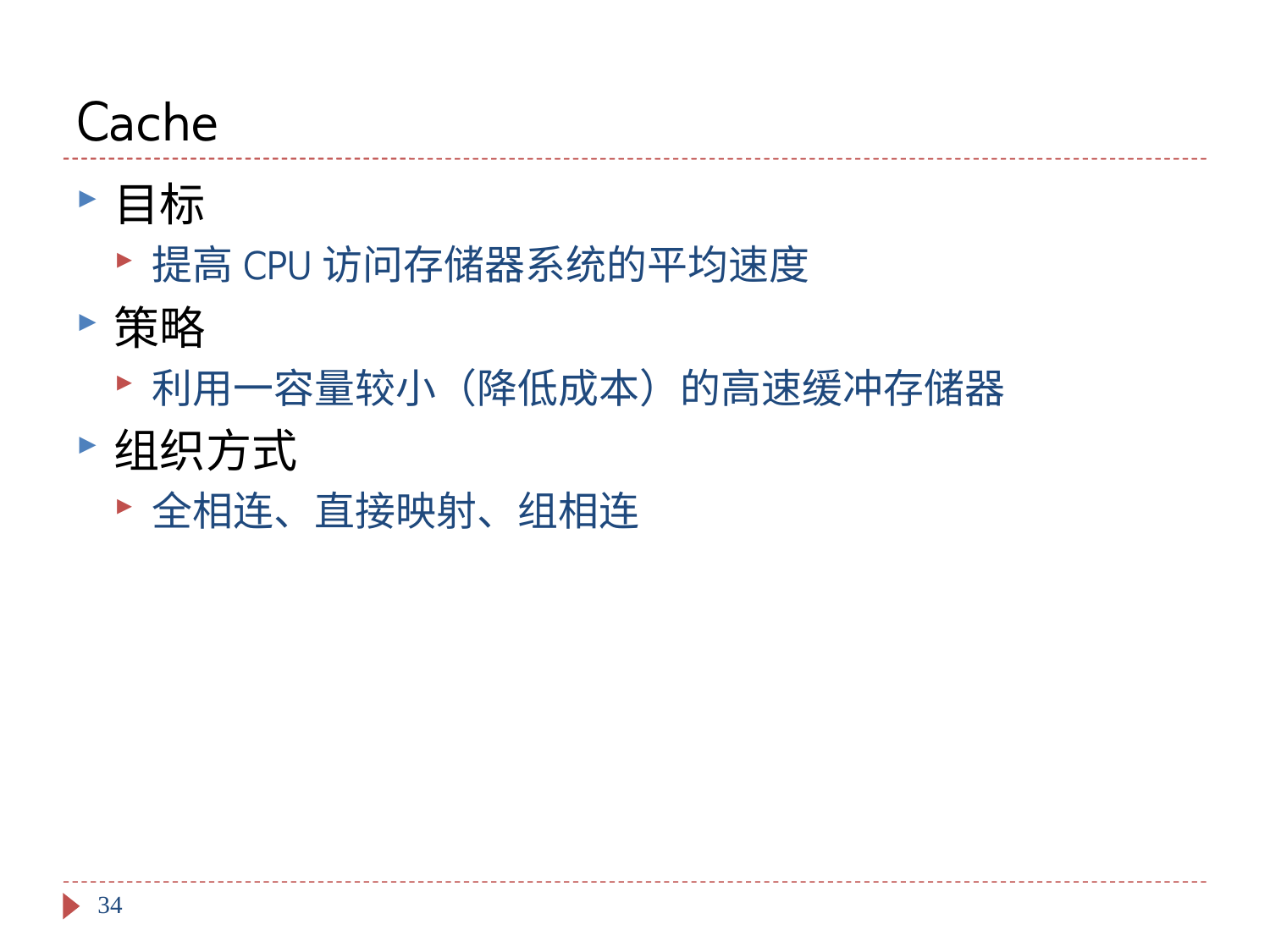

# Cache
目标
提高CPU访问存储器系统的平均速度
策略
利用一容量较小（降低成本）的高速缓冲存储器
组织方式
全相连、直接映射、组相连

34